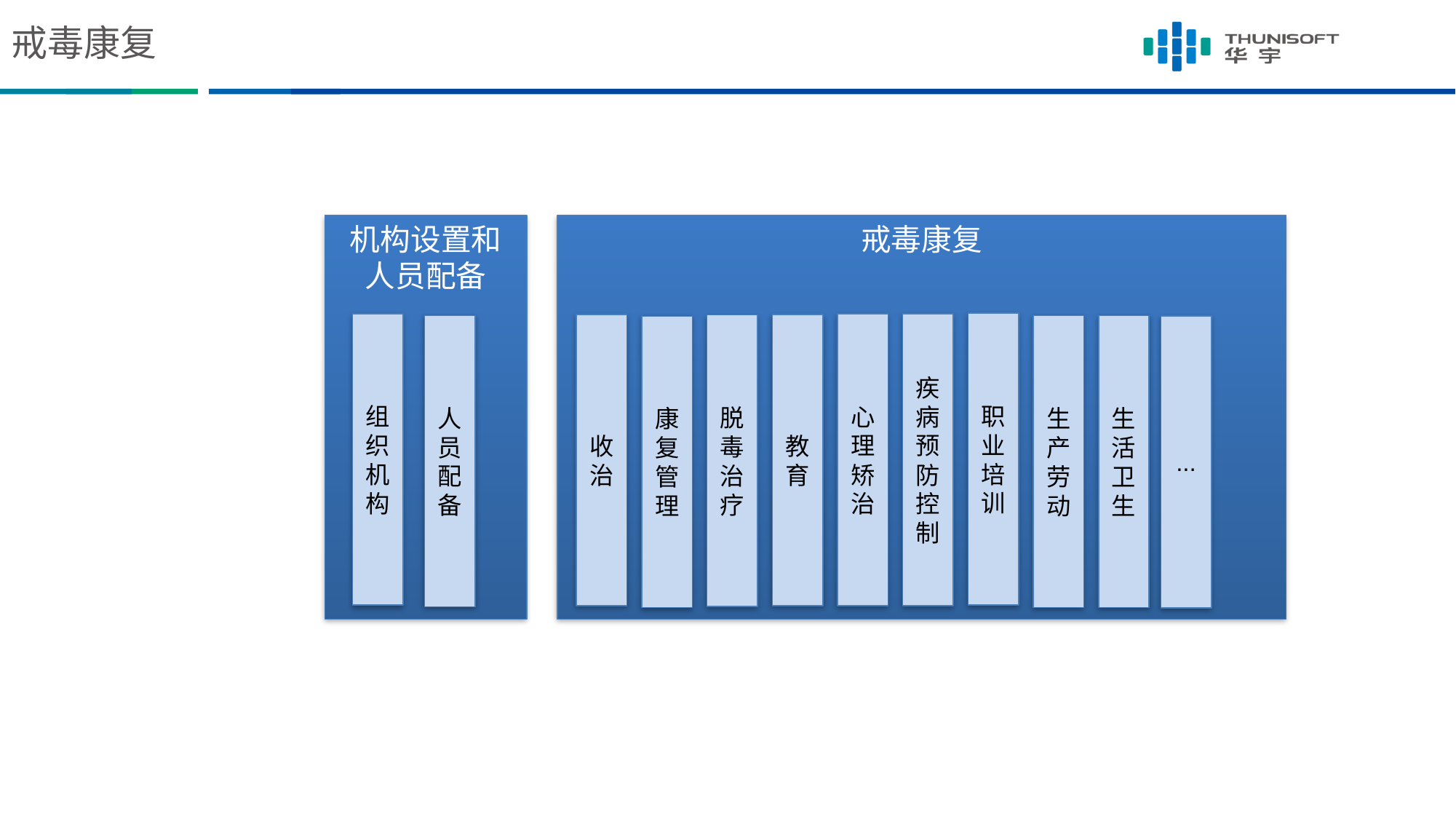

# 戒毒康复
机构设置和人员配备
戒毒康复
职业培训
组织机构
心理矫治
疾病预防控制
收治
教育
脱毒治疗
人员配备
生产劳动
生活卫生
...
康复管理

137